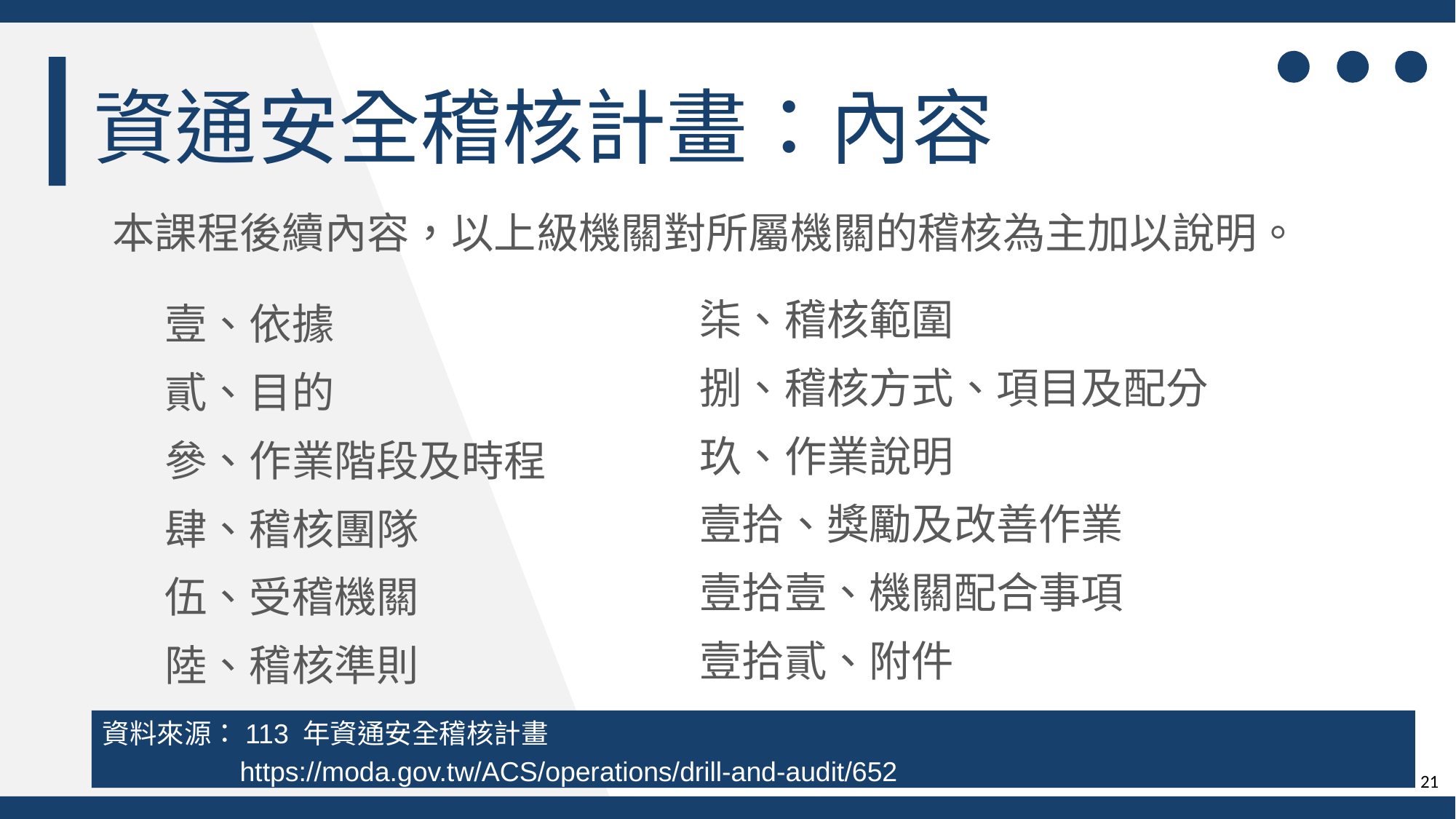

資通安全稽核計畫：內容
本課程後續內容，以上級機關對所屬機關的稽核為主加以說明。
柒、稽核範圍
捌、稽核方式、項目及配分
玖、作業說明
壹拾、獎勵及改善作業
壹拾壹、機關配合事項
壹拾貳、附件
壹、依據
貳、目的
參、作業階段及時程
肆、稽核團隊
伍、受稽機關
陸、稽核準則

資料來源：113 年資通安全稽核計畫
https://moda.gov.tw/ACS/operations/drill-and-audit/652